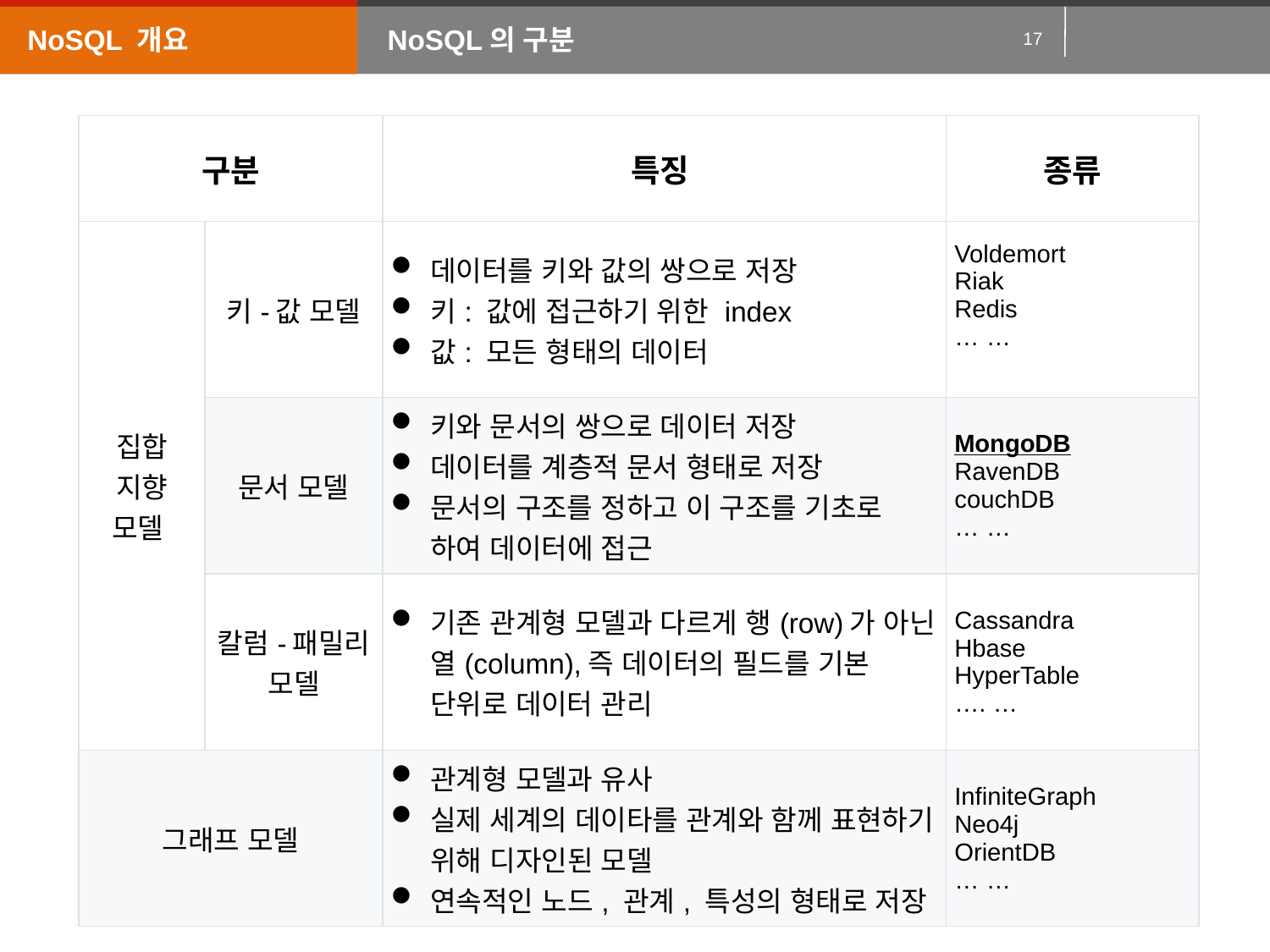

NoSQL 개요
NoSQL의 구분
| 구분 |  | 특징 | 종류 |
| --- | --- | --- | --- |
| 집합 지향 모델 | 키-값 모델 | 데이터를 키와 값의 쌍으로 저장 키: 값에 접근하기 위한 index 값: 모든 형태의 데이터 | Voldemort Riak Redis … … |
|  | 문서 모델 | 키와 문서의 쌍으로 데이터 저장 데이터를 계층적 문서 형태로 저장 문서의 구조를 정하고 이 구조를 기초로 하여 데이터에 접근 | MongoDB RavenDB couchDB … … |
|  | 칼럼-패밀리 모델 | 기존 관계형 모델과 다르게 행(row)가 아닌 열(column),즉 데이터의 필드를 기본 단위로 데이터 관리 | Cassandra Hbase HyperTable …. … |
| 그래프 모델 |  | 관계형 모델과 유사 실제 세계의 데이타를 관계와 함께 표현하기 위해 디자인된 모델 연속적인 노드, 관계, 특성의 형태로 저장 | InfiniteGraph Neo4j OrientDB … … |